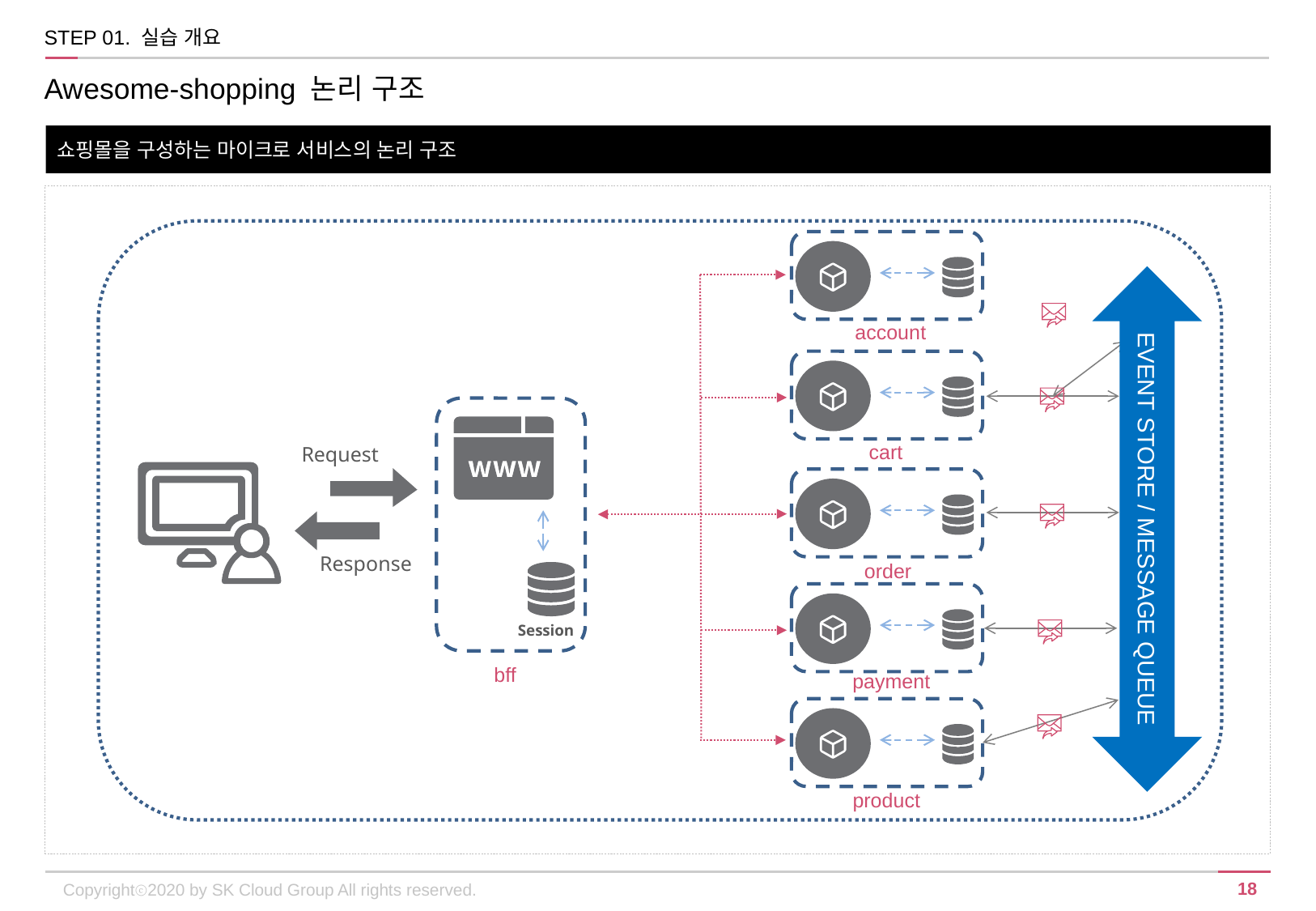

STEP 01. 실습 개요
Awesome-shopping 논리 구조
쇼핑몰을 구성하는 마이크로 서비스의 논리 구조

account

cart
Request

Response

EVENT STORE / MESSAGE QUEUE

order

Session

bff
payment

product
Copyrightⓒ2020 by SK Cloud Group All rights reserved.